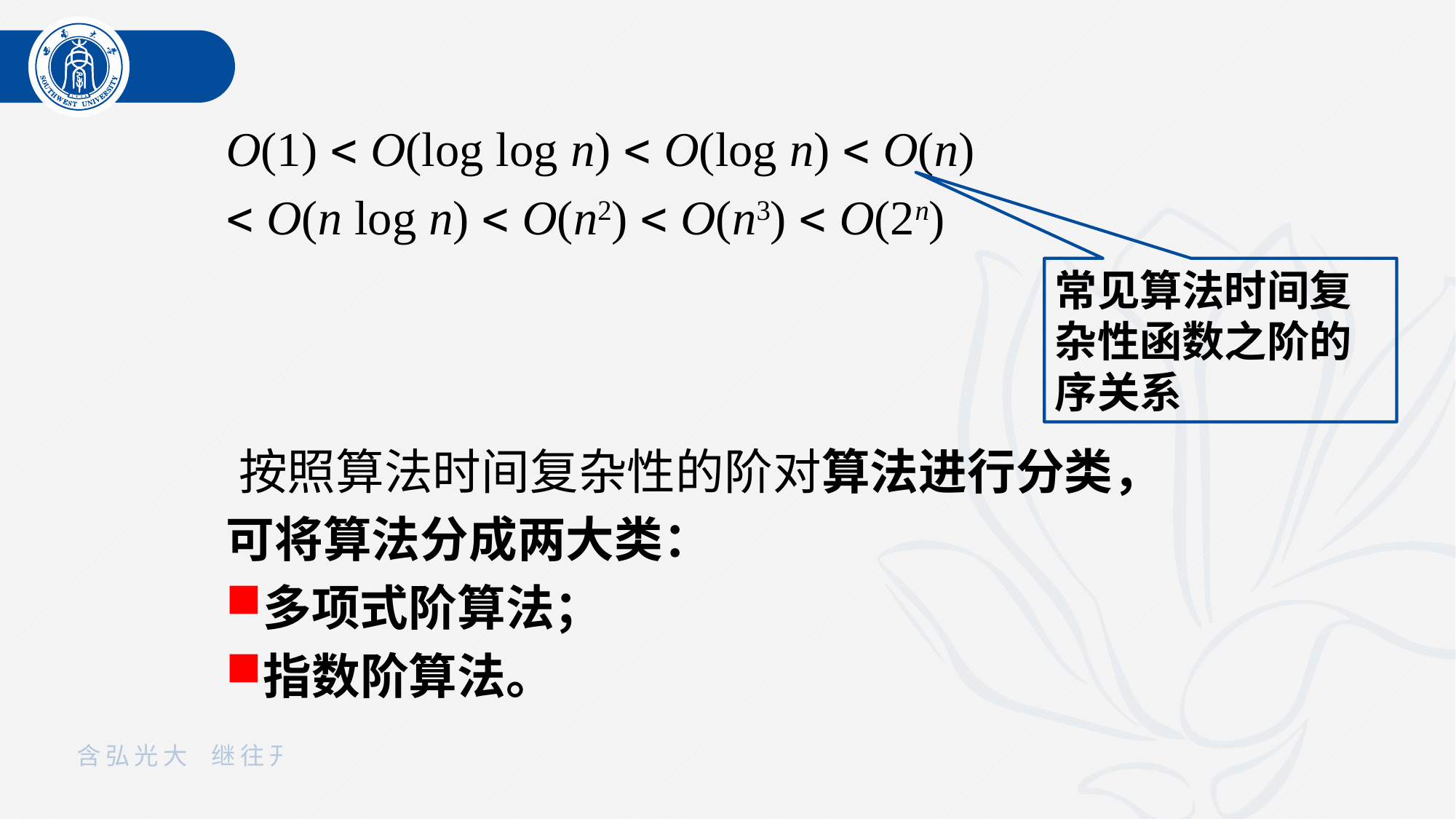

O(1) < O(log log n) < O(log n) < O(n)
< O(n log n) < O(n2) < O(n3) < O(2n)
常见算法时间复杂性函数之阶的序关系
 按照算法时间复杂性的阶对算法进行分类，可将算法分成两大类：
多项式阶算法；
指数阶算法。